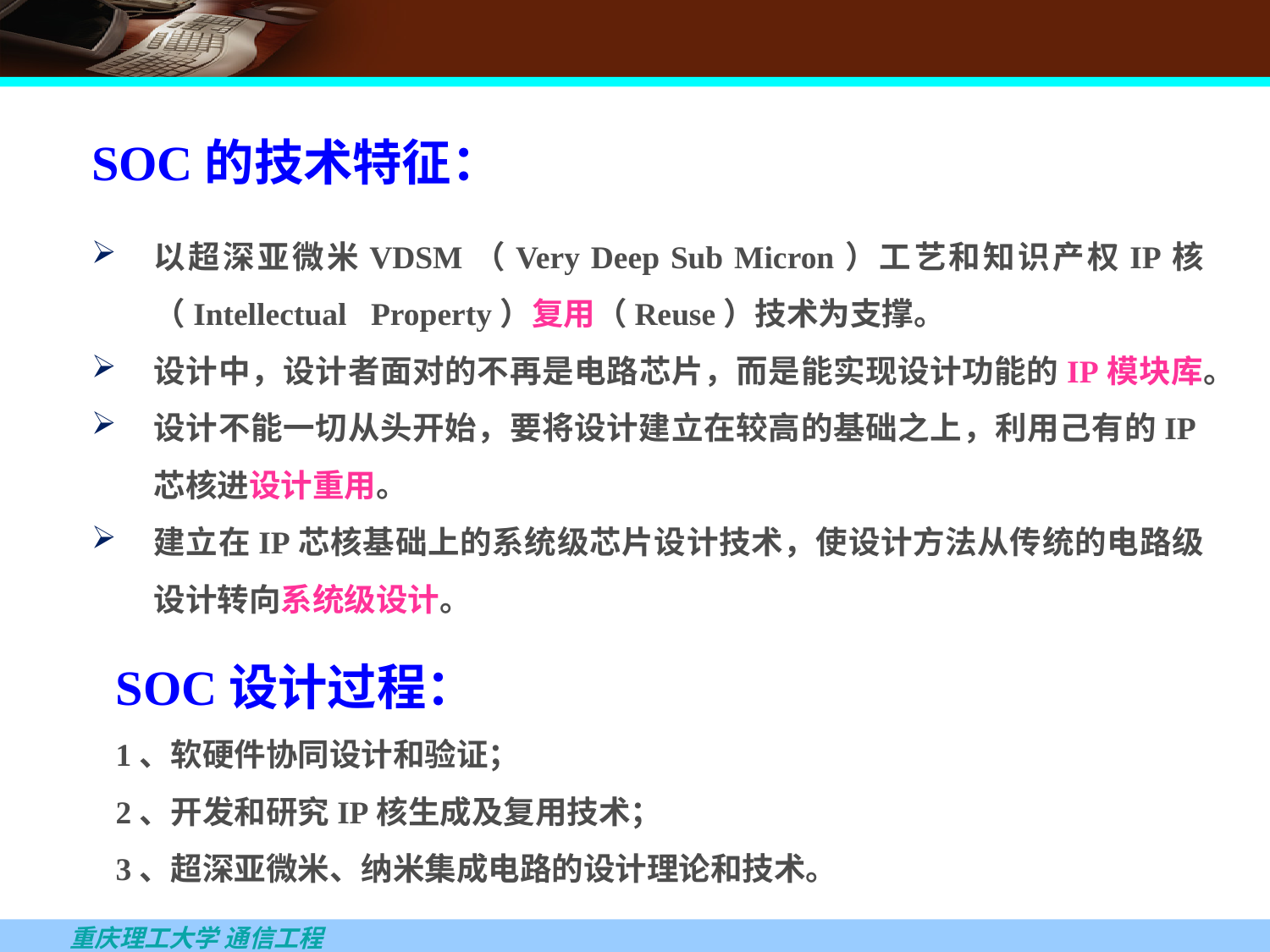

SOC的技术特征：
以超深亚微米VDSM（Very Deep Sub Micron）工艺和知识产权IP核（Intellectual   Property）复用（Reuse）技术为支撑。
设计中，设计者面对的不再是电路芯片，而是能实现设计功能的IP模块库。
设计不能一切从头开始，要将设计建立在较高的基础之上，利用己有的IP芯核进设计重用。
建立在IP芯核基础上的系统级芯片设计技术，使设计方法从传统的电路级设计转向系统级设计。
SOC设计过程：
1、软硬件协同设计和验证；
2、开发和研究IP核生成及复用技术；
3、超深亚微米、纳米集成电路的设计理论和技术。